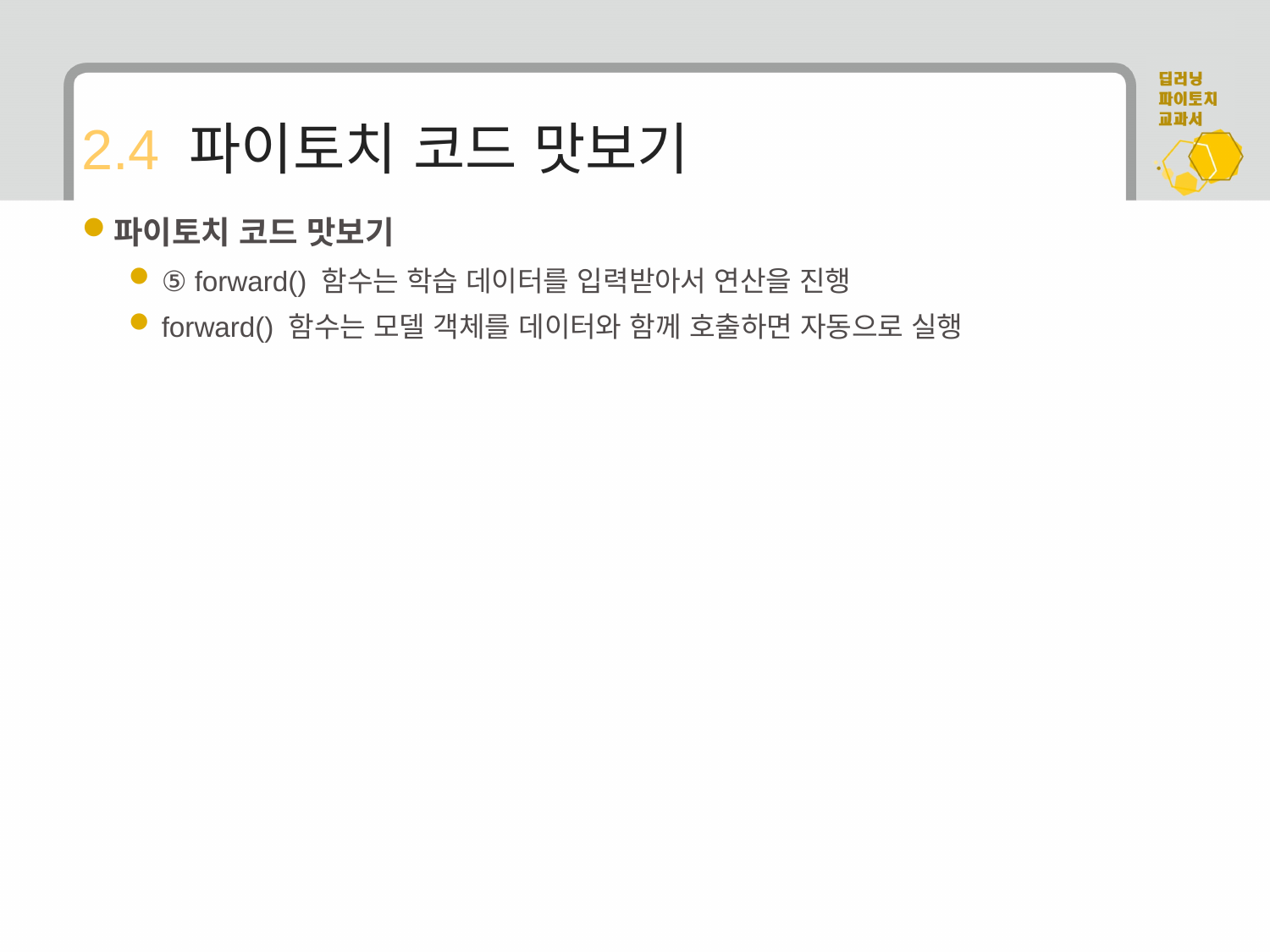

# 2.4 파이토치 코드 맛보기
파이토치 코드 맛보기
⑤ forward() 함수는 학습 데이터를 입력받아서 연산을 진행
forward() 함수는 모델 객체를 데이터와 함께 호출하면 자동으로 실행